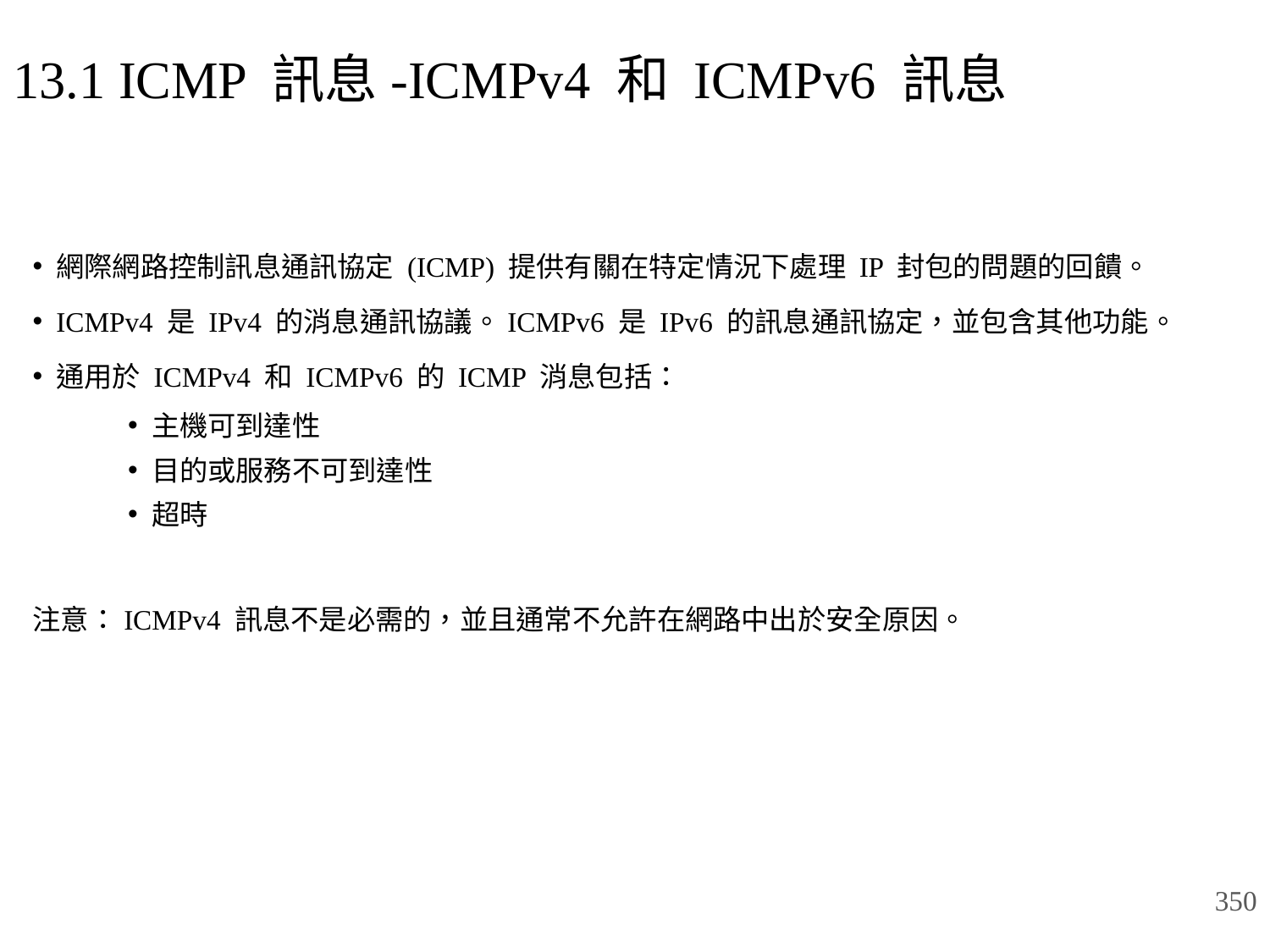

# 13.1 ICMP 訊息-ICMPv4 和 ICMPv6 訊息
網際網路控制訊息通訊協定 (ICMP) 提供有關在特定情況下處理 IP 封包的問題的回饋。
ICMPv4 是 IPv4 的消息通訊協議。ICMPv6 是 IPv6 的訊息通訊協定，並包含其他功能。
通用於 ICMPv4 和 ICMPv6 的 ICMP 消息包括：
主機可到達性
目的或服務不可到達性
超時

注意：ICMPv4 訊息不是必需的，並且通常不允許在網路中出於安全原因。

350